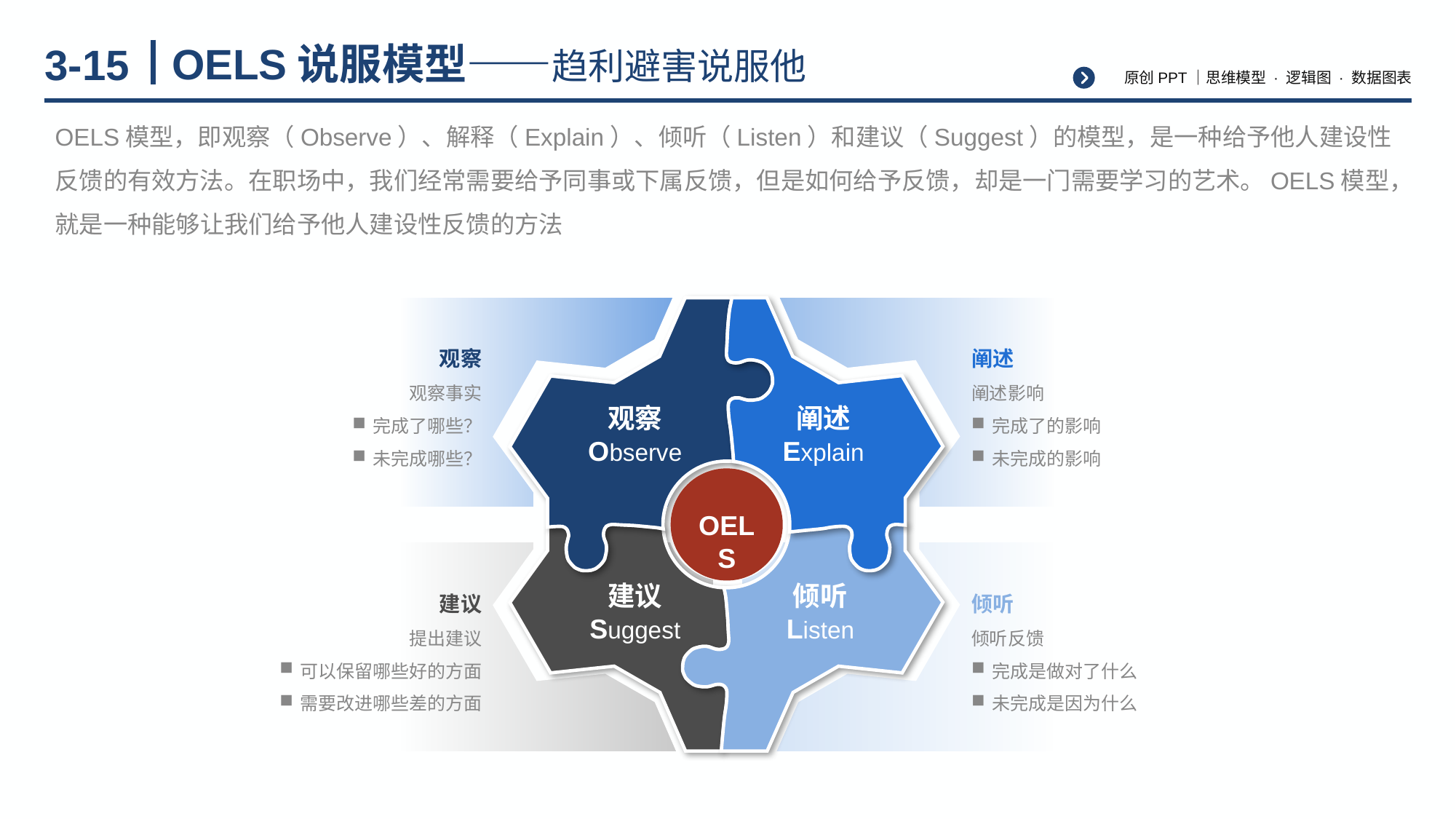

# OELS说服模型——趋利避害说服他
3-15
OELS模型，即观察（Observe）、解释（Explain）、倾听（Listen）和建议（Suggest）的模型，是一种给予他人建设性反馈的有效方法。在职场中，我们经常需要给予同事或下属反馈，但是如何给予反馈，却是一门需要学习的艺术。OELS模型，就是一种能够让我们给予他人建设性反馈的方法

观察
Observe
阐述
Explain

OELS

建议
Suggest
倾听
Listen

观察
观察事实
完成了哪些？
未完成哪些？
阐述
阐述影响
完成了的影响
未完成的影响

建议
提出建议
可以保留哪些好的方面
需要改进哪些差的方面
倾听
倾听反馈
完成是做对了什么
未完成是因为什么